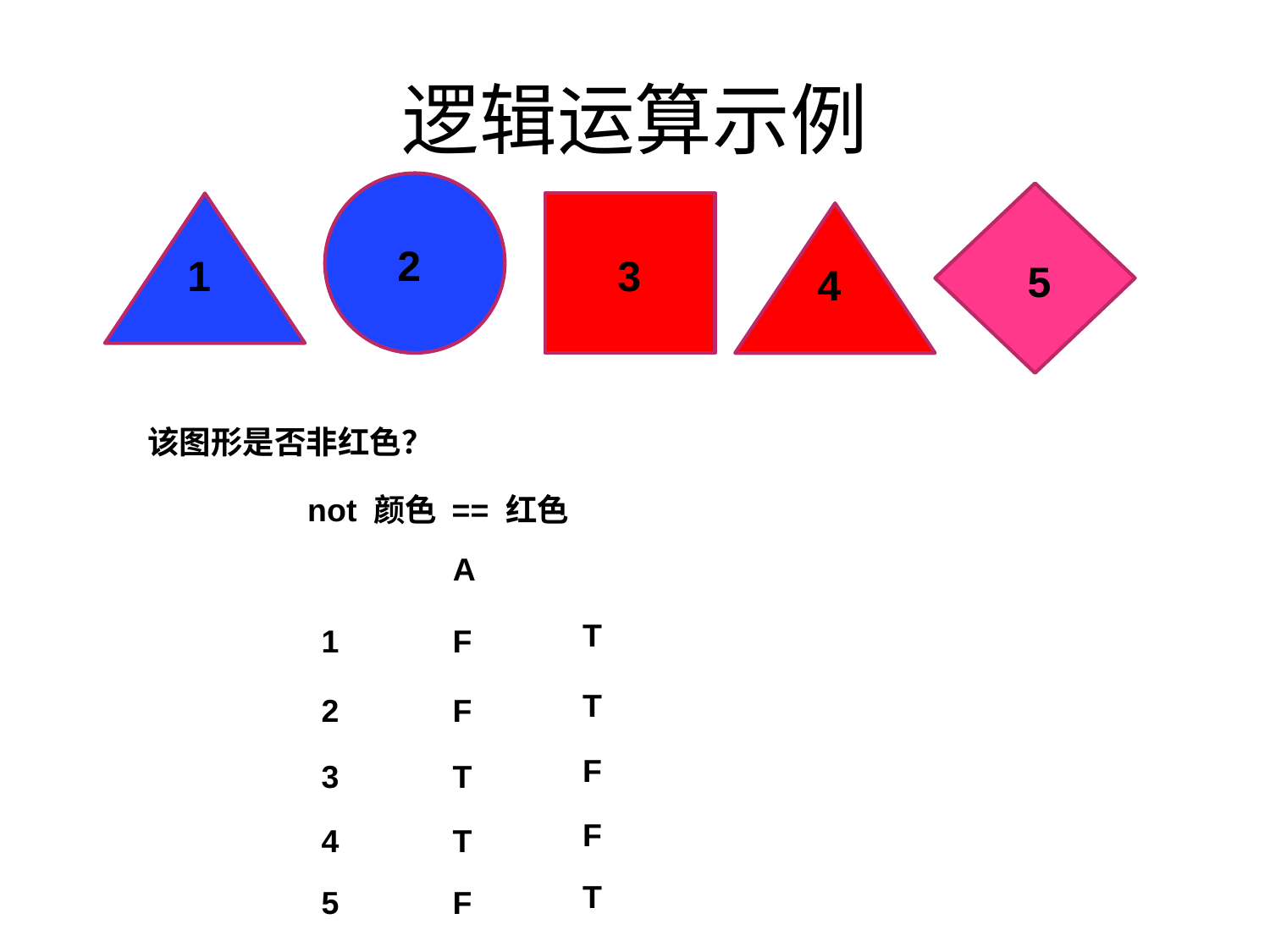

# 逻辑运算示例

2

5

1

3

4
该图形是否非红色？
not 颜色 == 红色
A
T
1
F
T
2
F
F
3
T
F
4
T
T
5
F